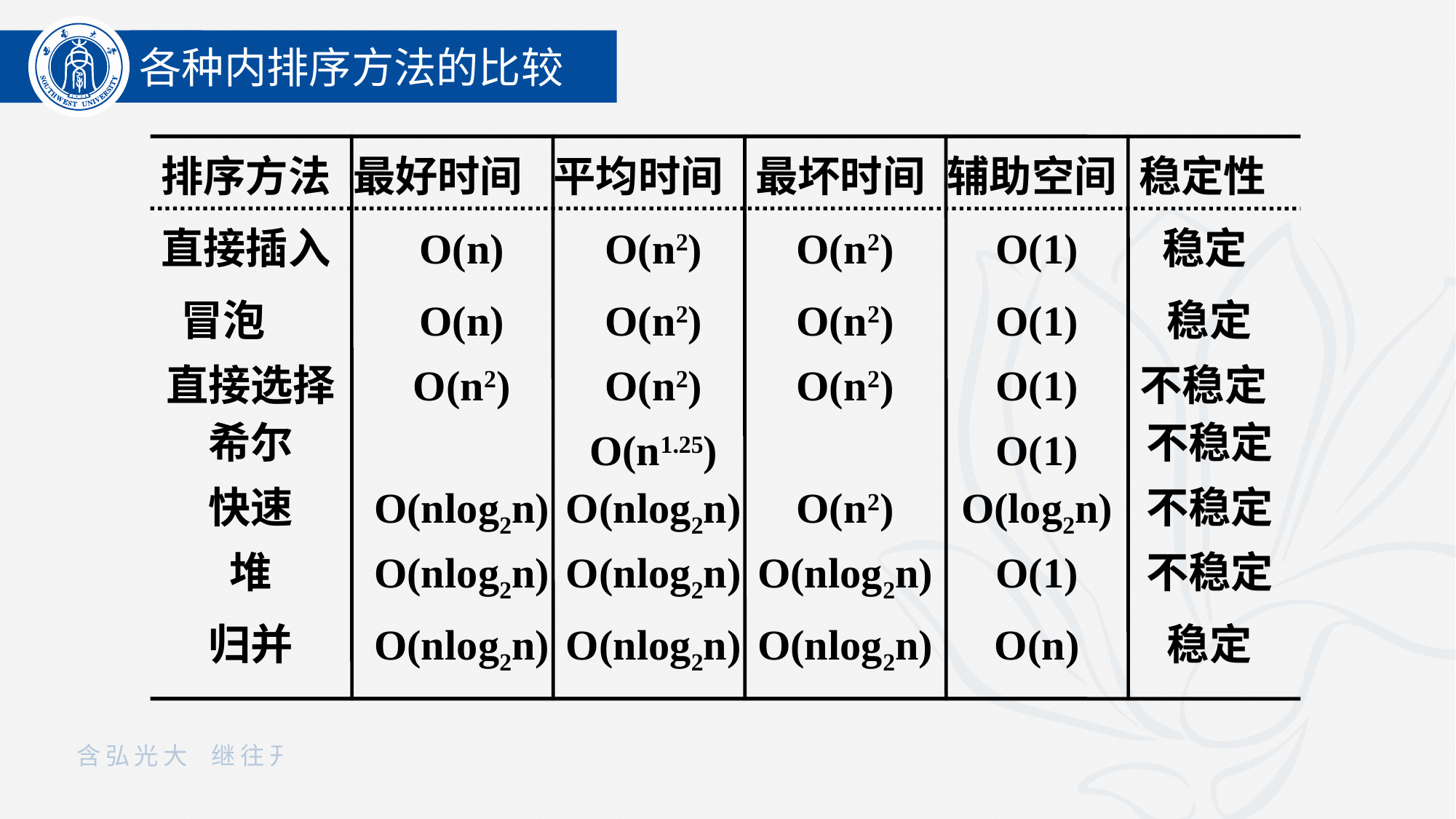

各种内排序方法的比较

排序方法
最好时间
平均时间
最坏时间
辅助空间
稳定性

直接插入
O(n)
O(n2)
O(n2)
O(1)
稳定
 冒泡
O(n)
O(n2)
O(n2)
O(1)
稳定
直接选择
O(n2)
O(n2)
O(n2)
O(1)
不稳定
希尔

不稳定
O(n1.25)
O(1)
快速
O(nlog2n)
O(nlog2n)
O(n2)
O(log2n)
不稳定
堆
O(nlog2n)
O(nlog2n)
O(nlog2n)
O(1)
不稳定
归并
O(nlog2n)
O(nlog2n)
O(nlog2n)
O(n)
稳定